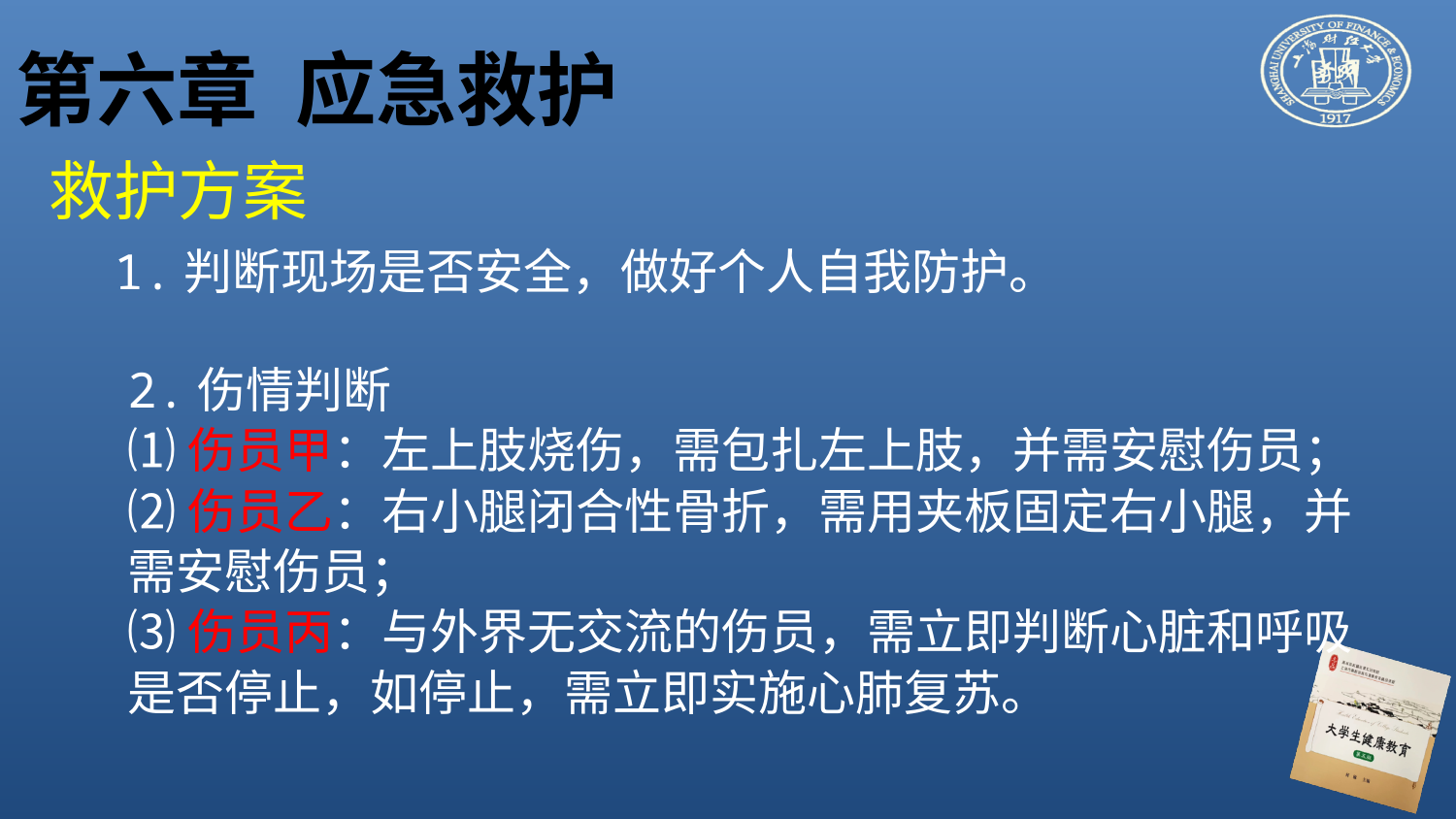

# 第六章  应急救护
救护方案
1.判断现场是否安全，做好个人自我防护。
2.伤情判断
⑴伤员甲：左上肢烧伤，需包扎左上肢，并需安慰伤员；
⑵伤员乙：右小腿闭合性骨折，需用夹板固定右小腿，并需安慰伤员；
⑶伤员丙：与外界无交流的伤员，需立即判断心脏和呼吸是否停止，如停止，需立即实施心肺复苏。